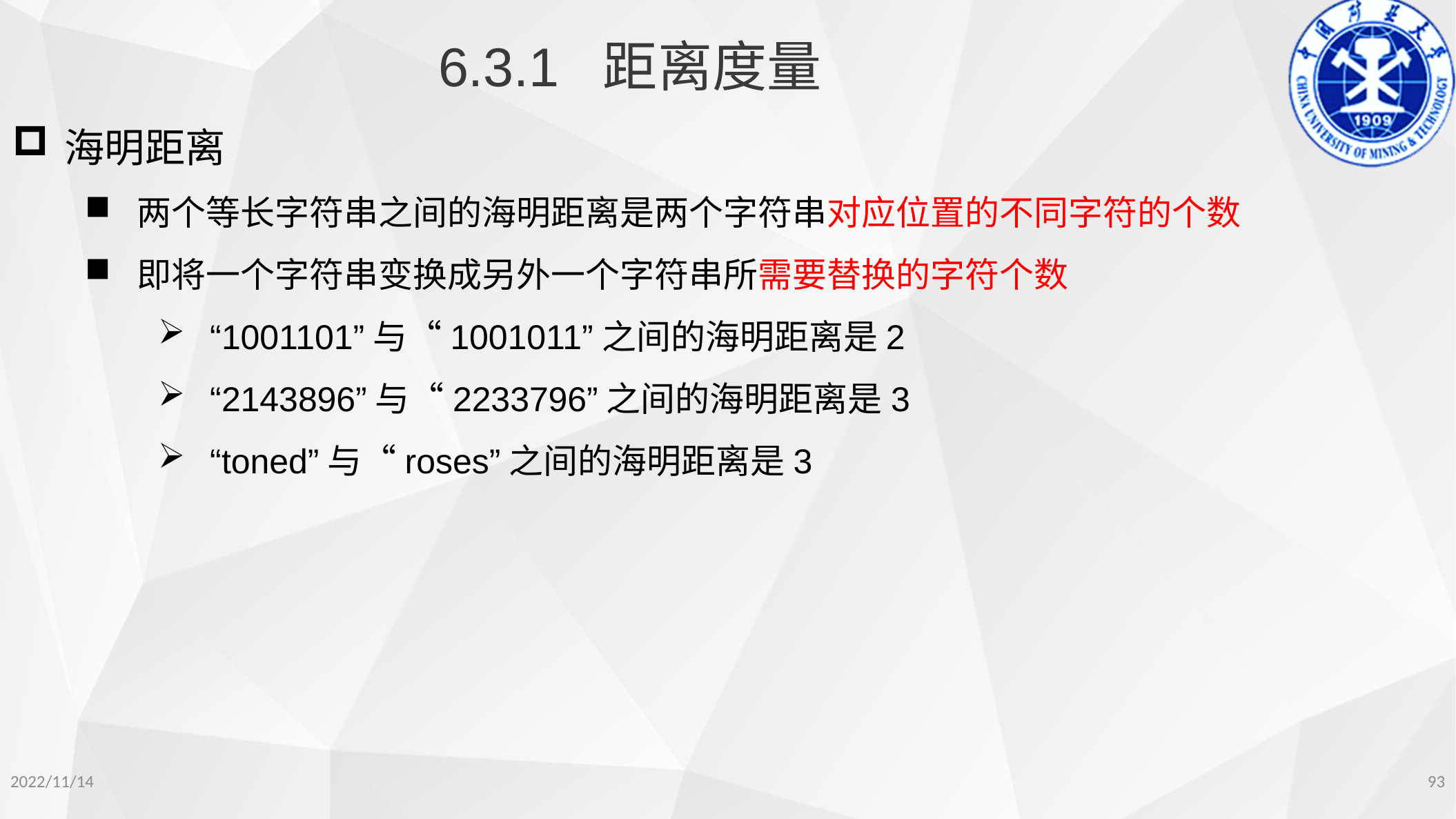

6.3.1  距离度量
海明距离
两个等长字符串之间的海明距离是两个字符串对应位置的不同字符的个数
即将一个字符串变换成另外一个字符串所需要替换的字符个数
“1001101”与“1001011”之间的海明距离是2
“2143896”与“2233796”之间的海明距离是3
“toned”与“roses”之间的海明距离是3

2022/11/14
93